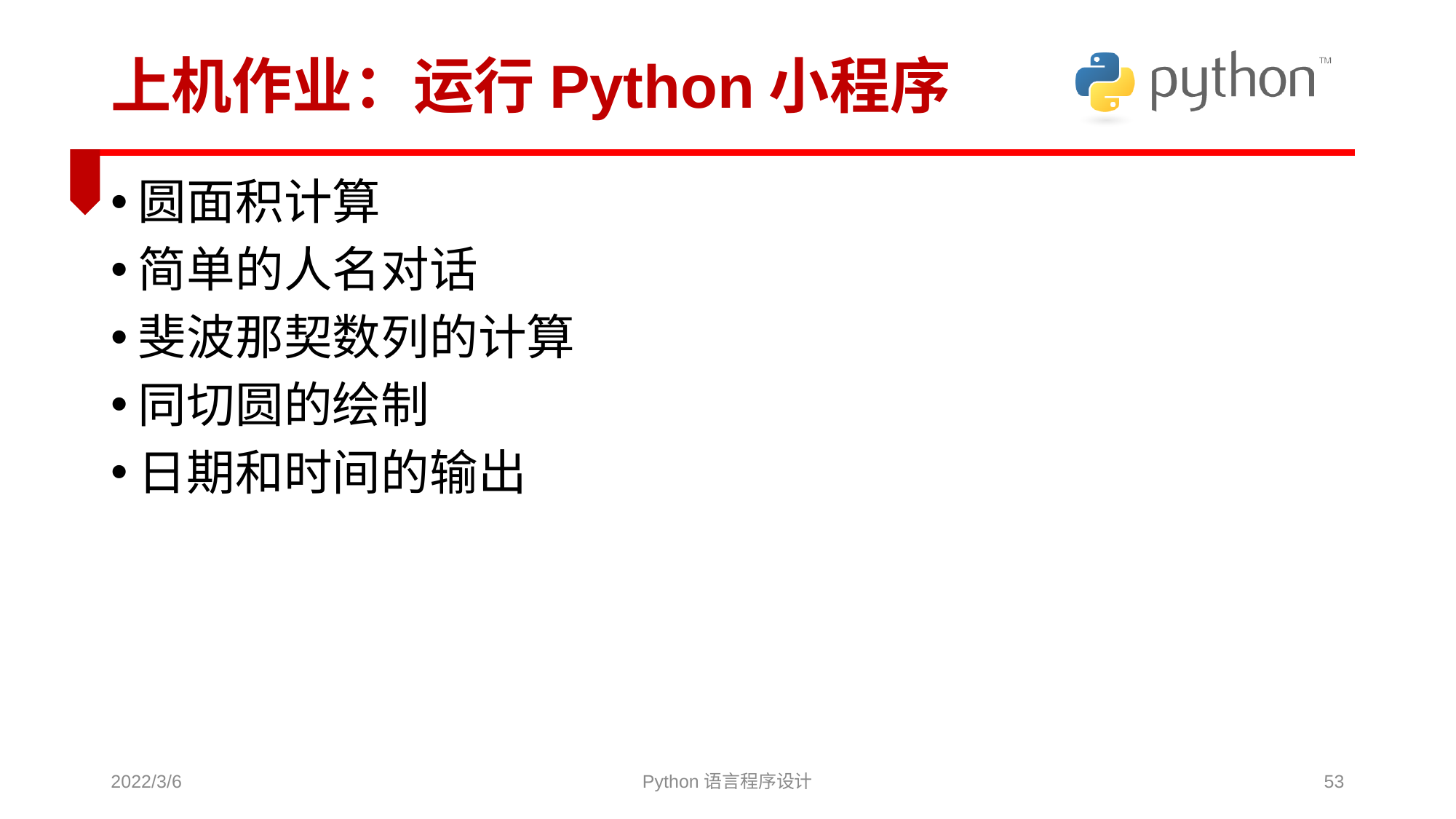

# 上机作业：运行Python小程序
圆面积计算
简单的人名对话
斐波那契数列的计算
同切圆的绘制
日期和时间的输出

2022/3/6
Python语言程序设计
53